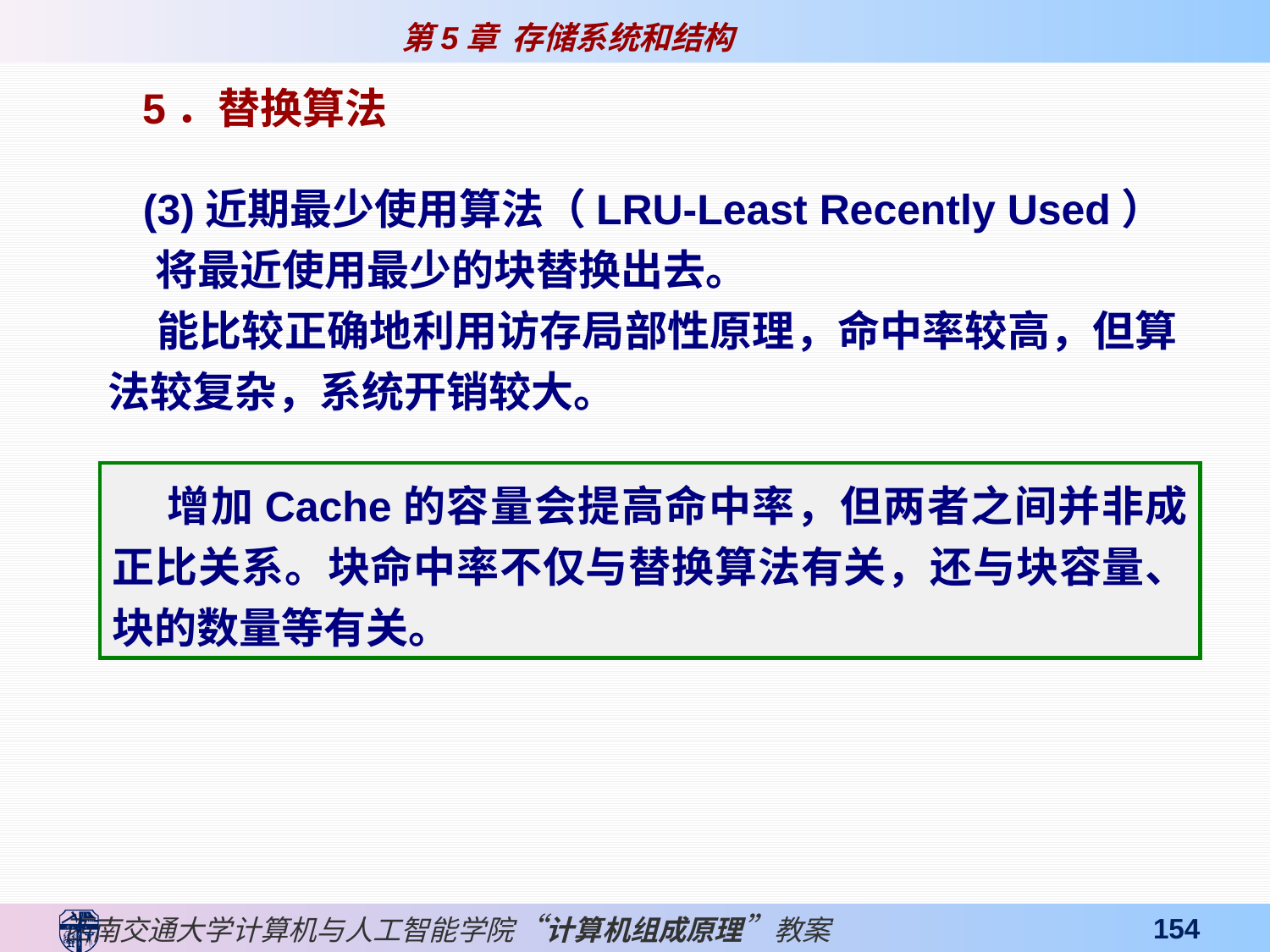

5．替换算法
   (3)近期最少使用算法（LRU-Least Recently Used）
    将最近使用最少的块替换出去。
    能比较正确地利用访存局部性原理，命中率较高，但算法较复杂，系统开销较大。
    增加Cache的容量会提高命中率，但两者之间并非成正比关系。块命中率不仅与替换算法有关，还与块容量、块的数量等有关。